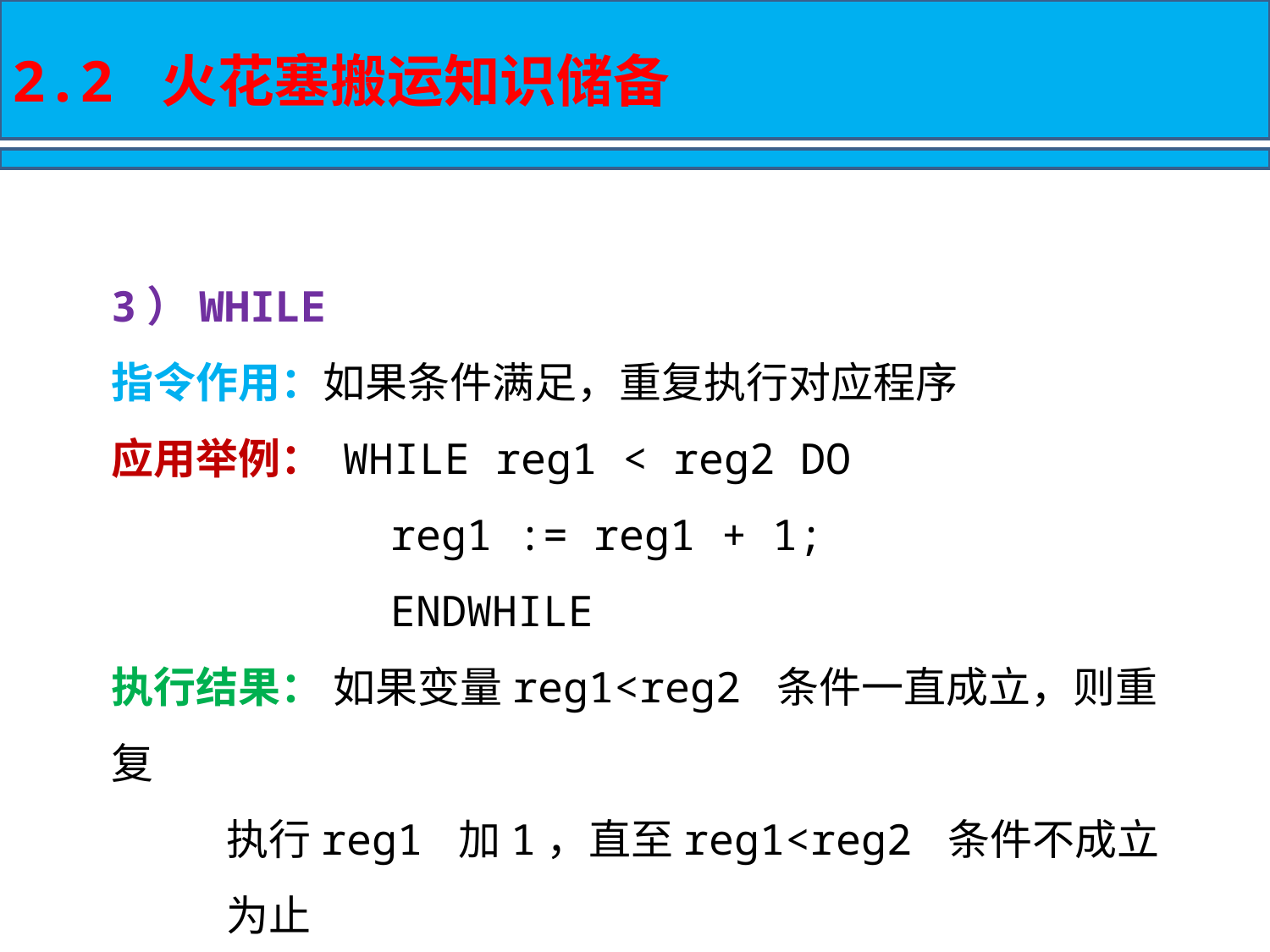

2.2 火花塞搬运知识储备

3）WHILE
指令作用：如果条件满足，重复执行对应程序
应用举例： WHILE reg1 < reg2 DO
           reg1 := reg1 + 1;
           ENDWHILE
执行结果： 如果变量reg1<reg2 条件一直成立，则重复
           执行reg1 加1，直至reg1<reg2 条件不成立
           为止